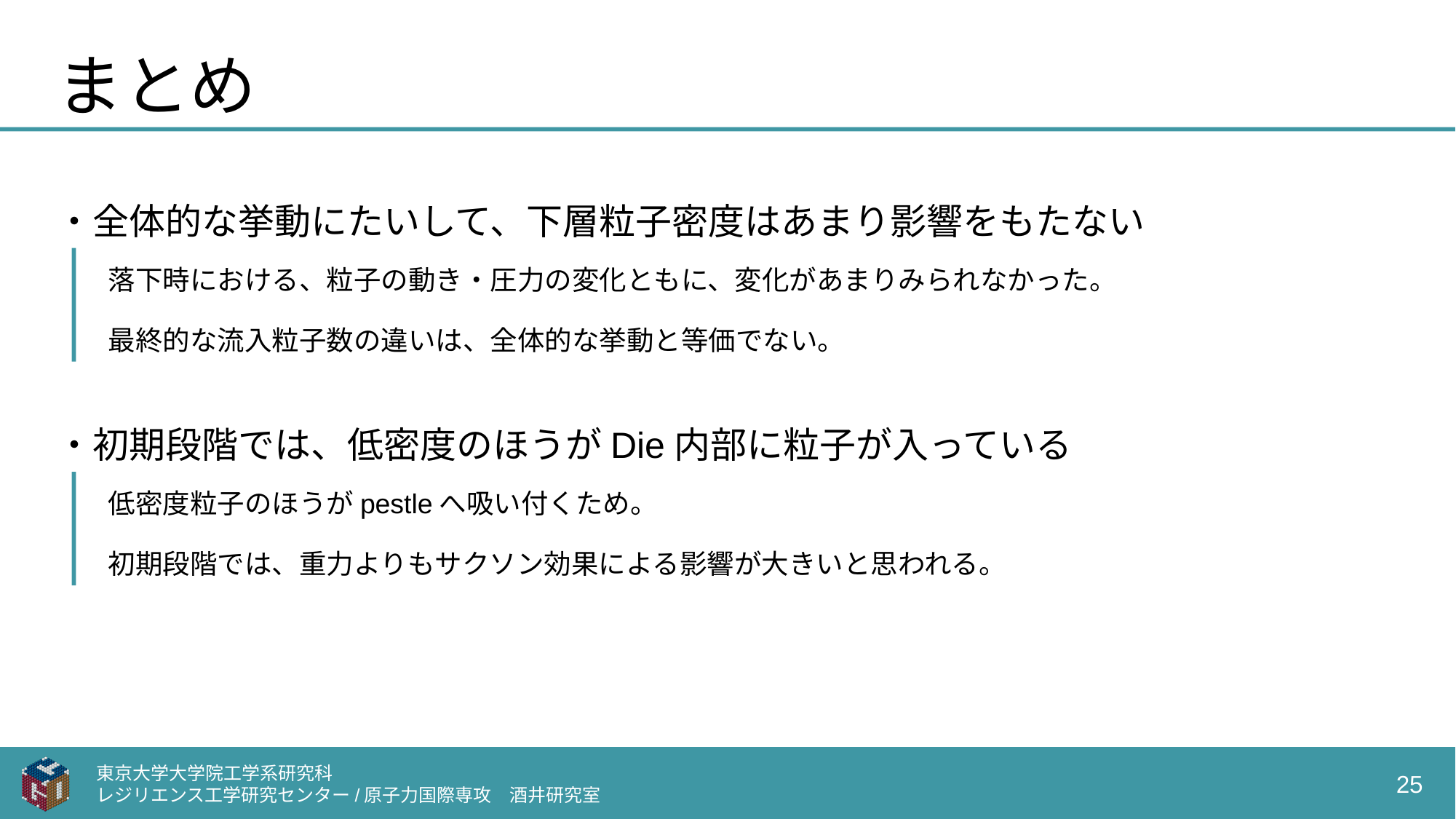

# まとめ
・全体的な挙動にたいして、下層粒子密度はあまり影響をもたない

落下時における、粒子の動き・圧力の変化ともに、変化があまりみられなかった。
最終的な流入粒子数の違いは、全体的な挙動と等価でない。
・初期段階では、低密度のほうがDie内部に粒子が入っている

低密度粒子のほうがpestleへ吸い付くため。
初期段階では、重力よりもサクソン効果による影響が大きいと思われる。
東京大学大学院工学系研究科
レジリエンス工学研究センター/原子力国際専攻　酒井研究室
25